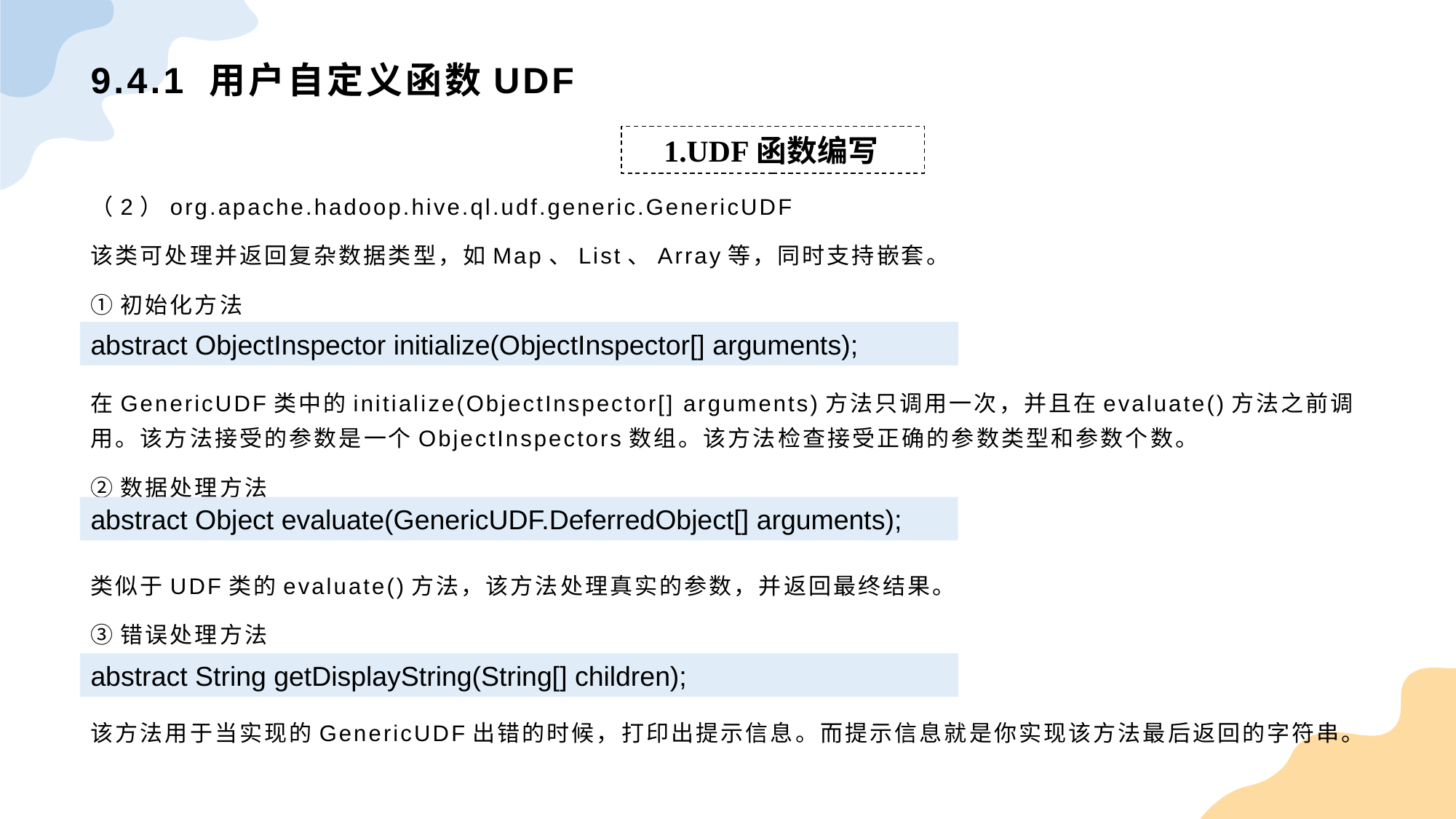

# 9.4.1 用户自定义函数UDF
1.UDF函数编写
（2）org.apache.hadoop.hive.ql.udf.generic.GenericUDF
该类可处理并返回复杂数据类型，如Map、List、Array等，同时支持嵌套。
①初始化方法

在GenericUDF类中的initialize(ObjectInspector[] arguments)方法只调用一次，并且在evaluate()方法之前调用。该方法接受的参数是一个ObjectInspectors数组。该方法检查接受正确的参数类型和参数个数。
②数据处理方法

类似于UDF类的evaluate()方法，该方法处理真实的参数，并返回最终结果。
③错误处理方法

该方法用于当实现的GenericUDF出错的时候，打印出提示信息。而提示信息就是你实现该方法最后返回的字符串。

abstract ObjectInspector initialize(ObjectInspector[] arguments);
abstract Object evaluate(GenericUDF.DeferredObject[] arguments);
abstract String getDisplayString(String[] children);